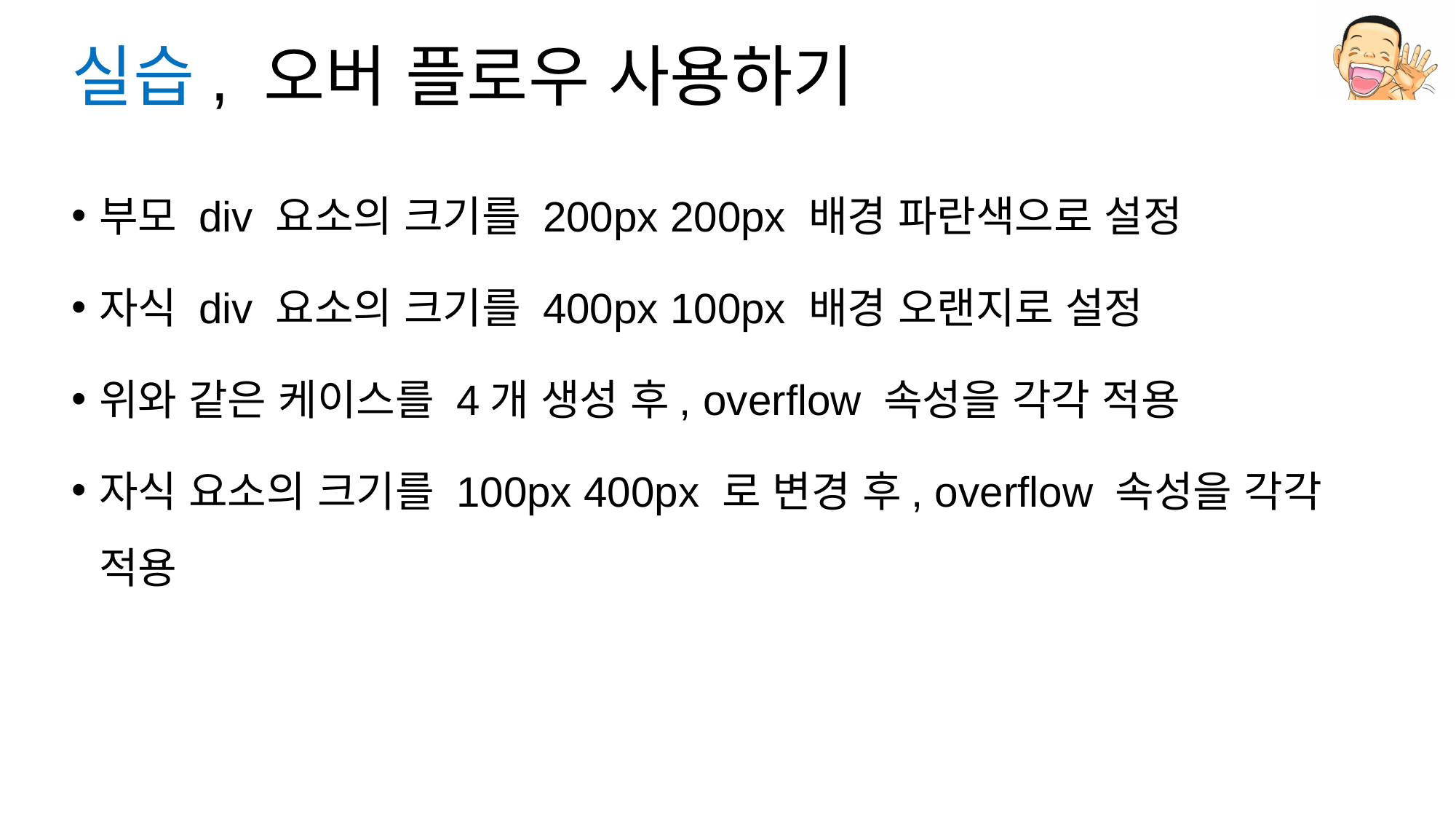

# 실습, 오버 플로우 사용하기
부모 div 요소의 크기를 200px 200px 배경 파란색으로 설정
자식 div 요소의 크기를 400px 100px 배경 오랜지로 설정
위와 같은 케이스를 4개 생성 후, overflow 속성을 각각 적용
자식 요소의 크기를 100px 400px 로 변경 후, overflow 속성을 각각 적용